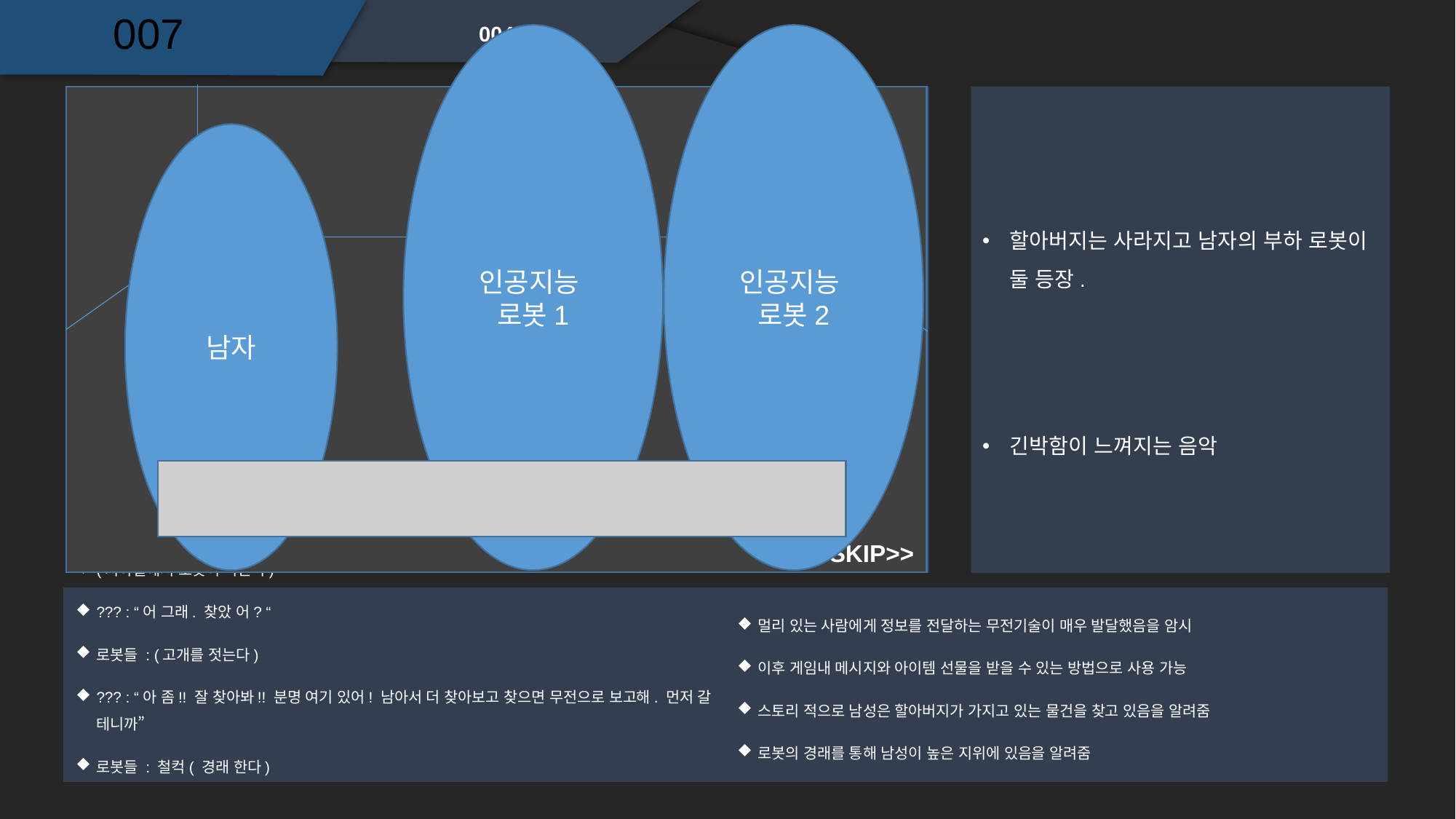

007
004
인공지능
로봇1
인공지능
로봇2

남자
할아버지는 사라지고 남자의 부하 로봇이 둘 등장.
긴박함이 느껴지는 음악

SKIP>>
(지하실에서 로봇이 나온다)
??? : “어 그래. 찾았 어? “
로봇들 : (고개를 젓는다)
??? : “아 좀!! 잘 찾아봐!! 분명 여기 있어! 남아서 더 찾아보고 찾으면 무전으로 보고해. 먼저 갈 테니까”
로봇들 : 철컥( 경래 한다)

멀리 있는 사람에게 정보를 전달하는 무전기술이 매우 발달했음을 암시
이후 게임내 메시지와 아이템 선물을 받을 수 있는 방법으로 사용 가능
스토리 적으로 남성은 할아버지가 가지고 있는 물건을 찾고 있음을 알려줌
로봇의 경래를 통해 남성이 높은 지위에 있음을 알려줌